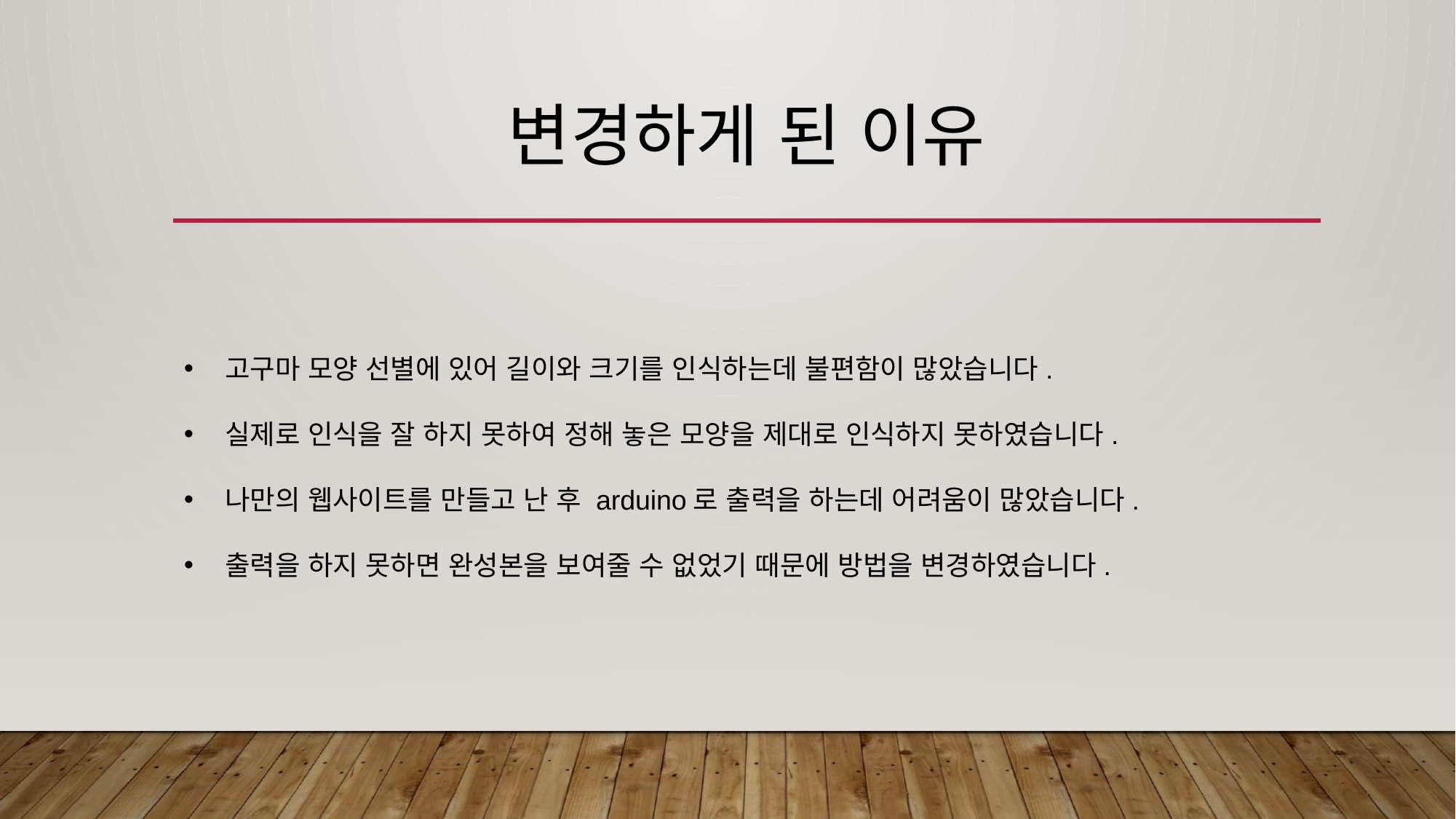

# 변경하게 된 이유
고구마 모양 선별에 있어 길이와 크기를 인식하는데 불편함이 많았습니다.
실제로 인식을 잘 하지 못하여 정해 놓은 모양을 제대로 인식하지 못하였습니다.
나만의 웹사이트를 만들고 난 후 arduino로 출력을 하는데 어려움이 많았습니다.
출력을 하지 못하면 완성본을 보여줄 수 없었기 때문에 방법을 변경하였습니다.